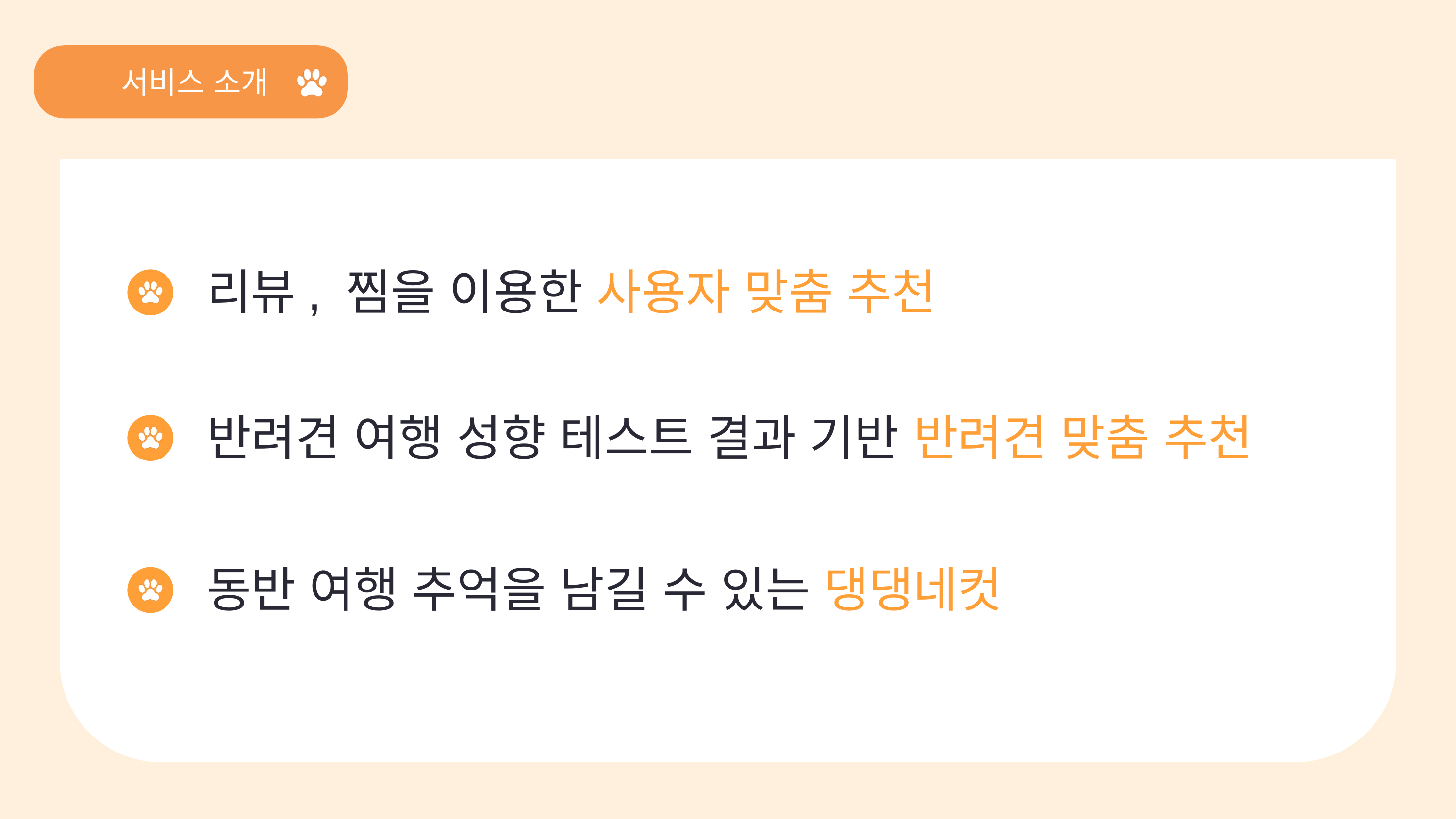

서비스 소개
팀원

 리뷰, 찜을 이용한 사용자 맞춤 추천

 반려견 여행 성향 테스트 결과 기반 반려견 맞춤 추천

 동반 여행 추억을 남길 수 있는 댕댕네컷